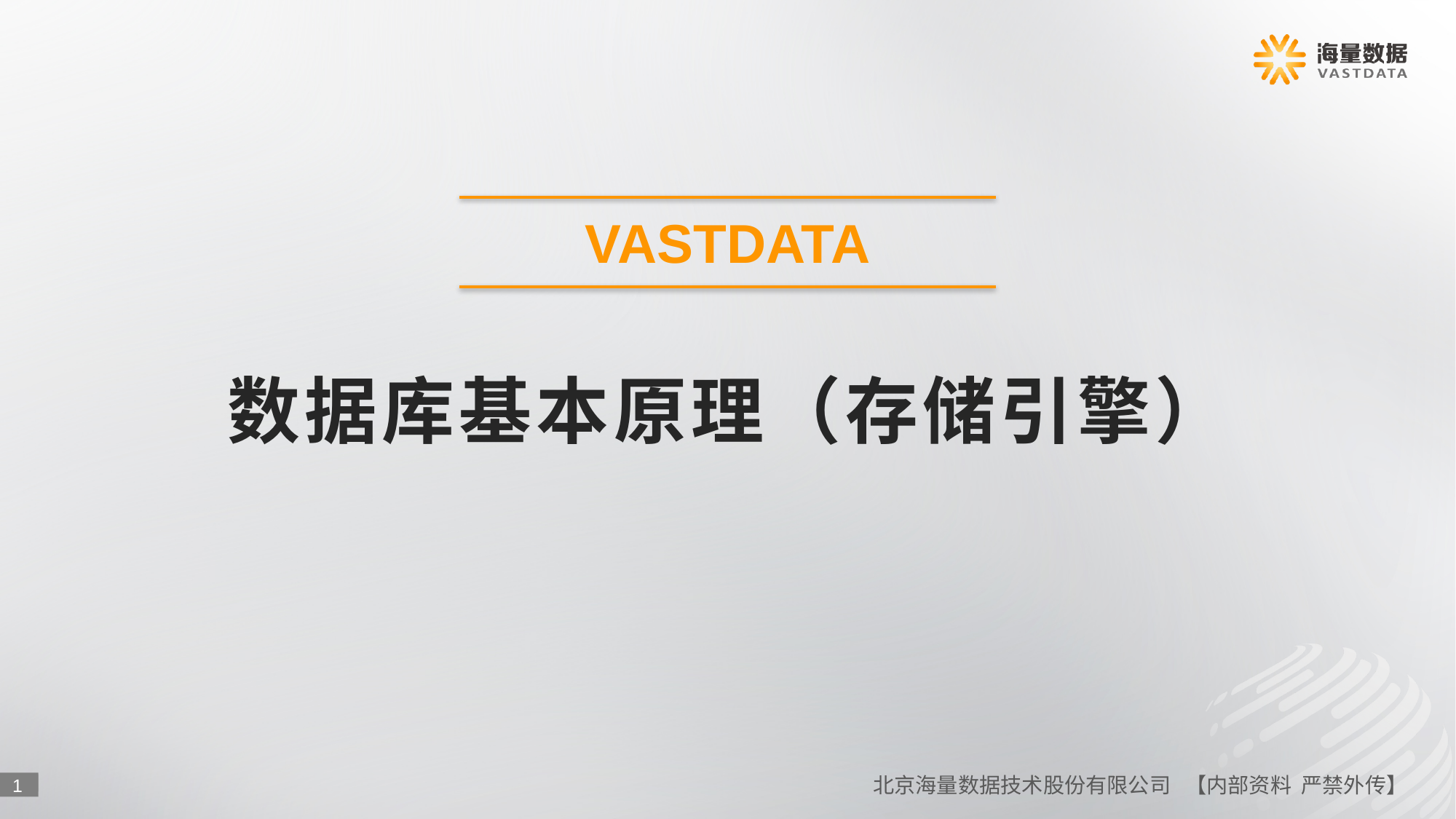

VASTDATA
数据库基本原理（存储引擎）
北京海量数据技术股份有限公司   【内部资料  严禁外传】